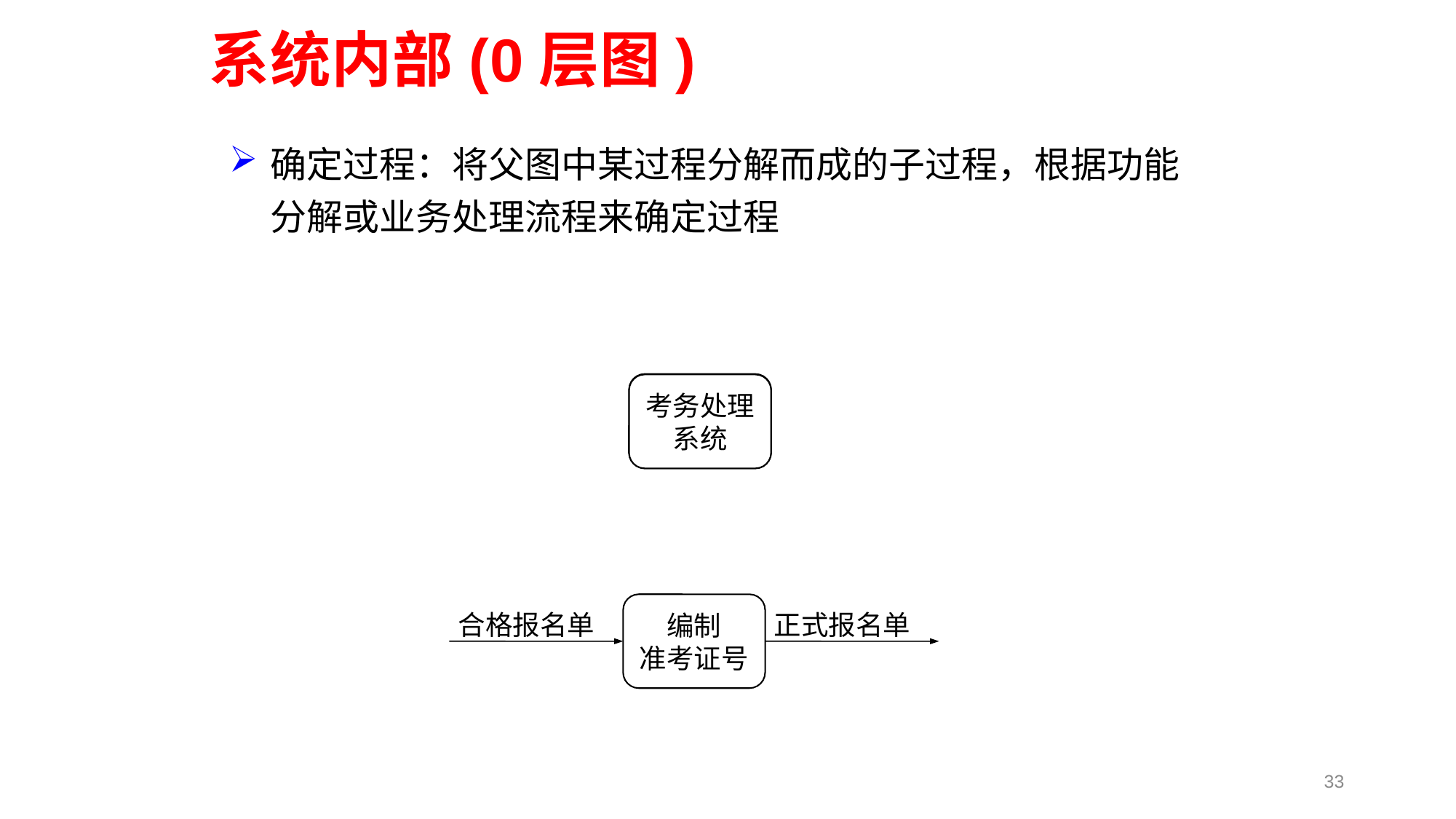

系统内部(0层图)
确定过程：将父图中某过程分解而成的子过程，根据功能分解或业务处理流程来确定过程
2
统计成绩
1
考试报名
考务处理系统
编制
准考证号
合格报名单

正式报名单

33